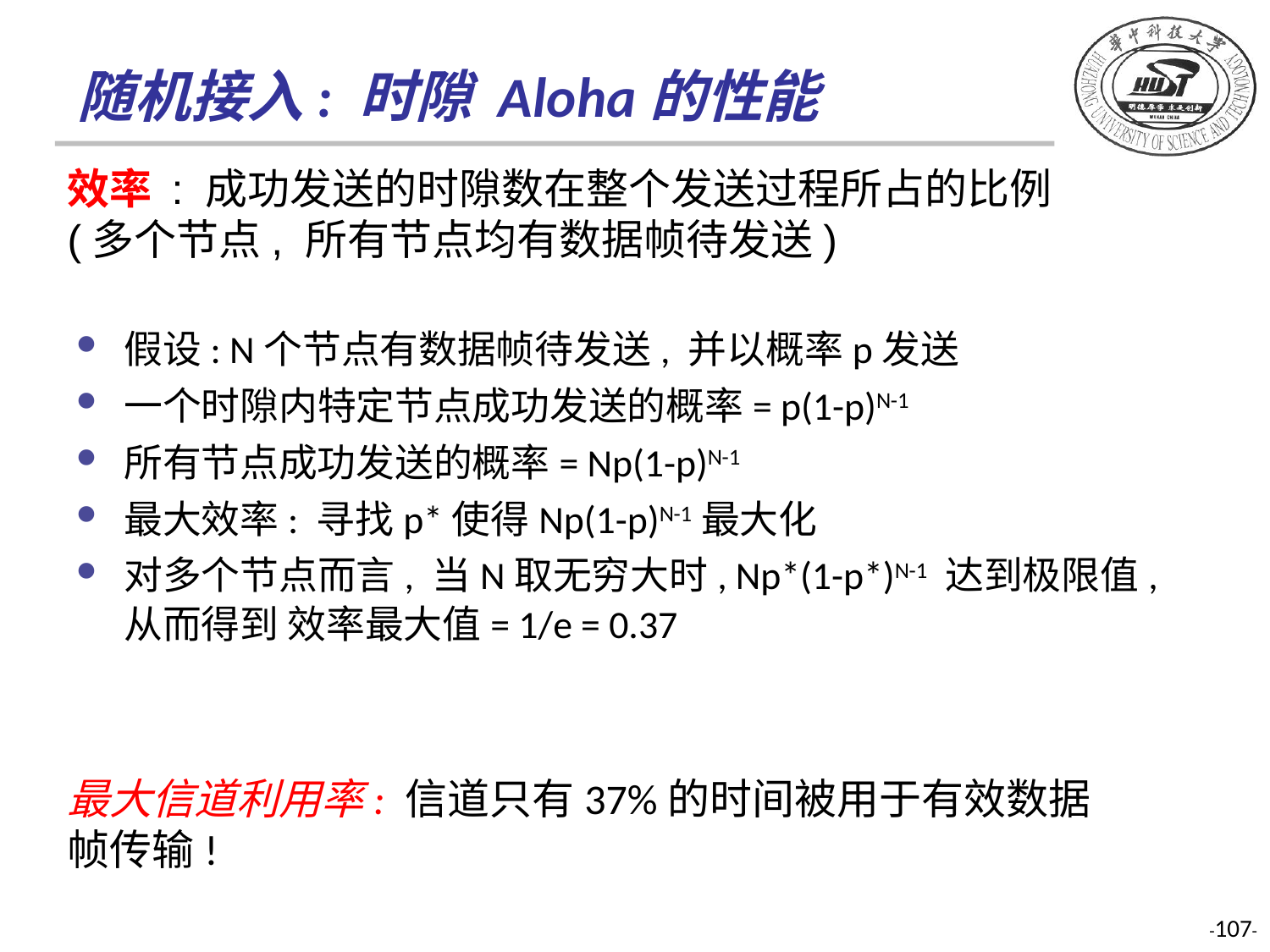

# 随机接入: 时隙 Aloha的性能
效率 : 成功发送的时隙数在整个发送过程所占的比例
(多个节点, 所有节点均有数据帧待发送)
假设: N个节点有数据帧待发送, 并以概率p发送
一个时隙内特定节点成功发送的概率= p(1-p)N-1
所有节点成功发送的概率= Np(1-p)N-1
最大效率: 寻找p*使得Np(1-p)N-1最大化
对多个节点而言, 当N取无穷大时, Np*(1-p*)N-1 达到极限值, 从而得到 效率最大值= 1/e = 0.37

最大信道利用率: 信道只有37%的时间被用于有效数据帧传输!
-107-